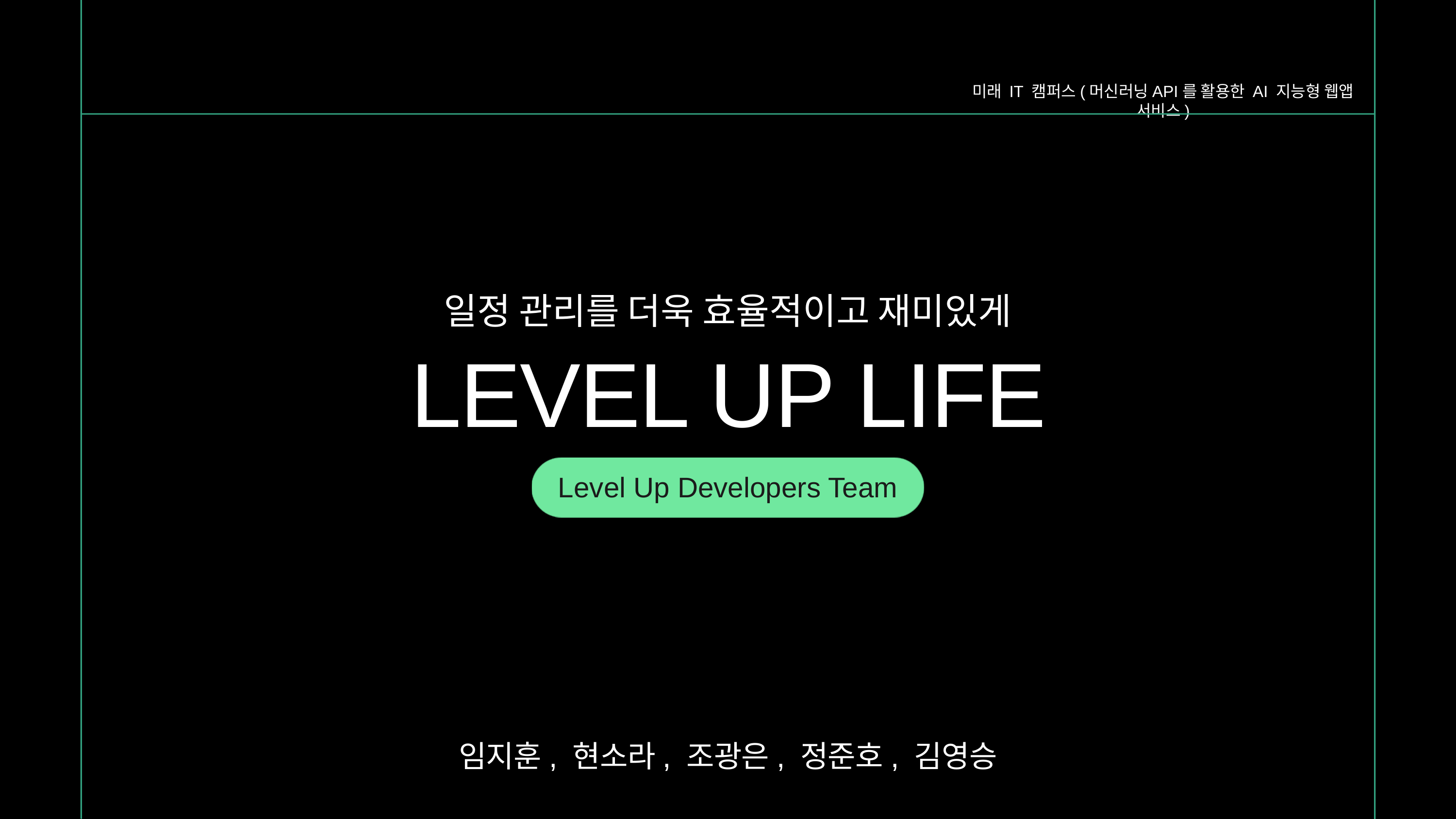

미래 IT 캠퍼스(머신러닝API를 활용한 AI 지능형 웹앱 서비스)

일정 관리를 더욱 효율적이고 재미있게
LEVEL UP LIFE

Level Up Developers Team
임지훈, 현소라, 조광은, 정준호, 김영승